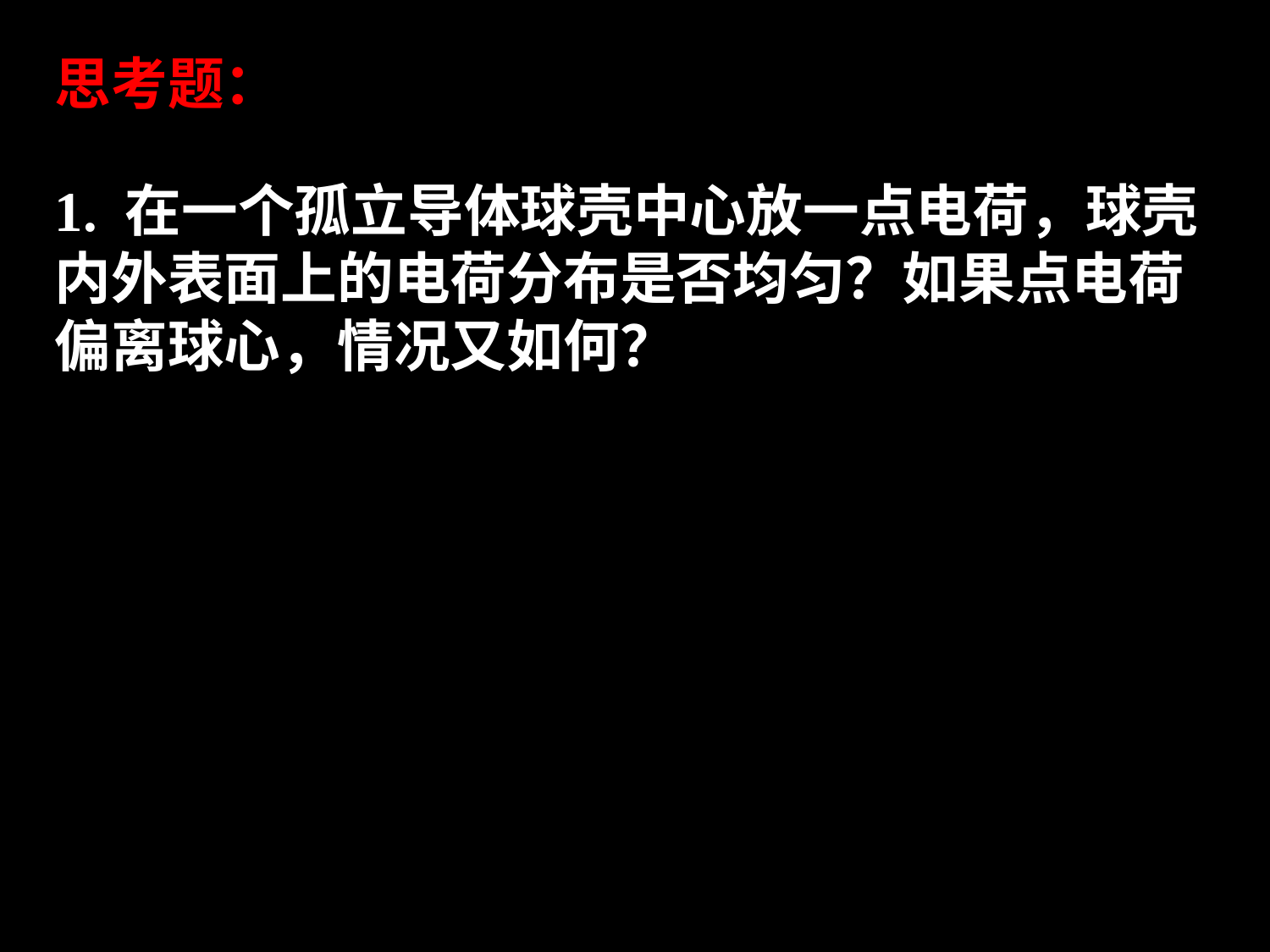

思考题：
1. 在一个孤立导体球壳中心放一点电荷，球壳内外表面上的电荷分布是否均匀？如果点电荷偏离球心，情况又如何？